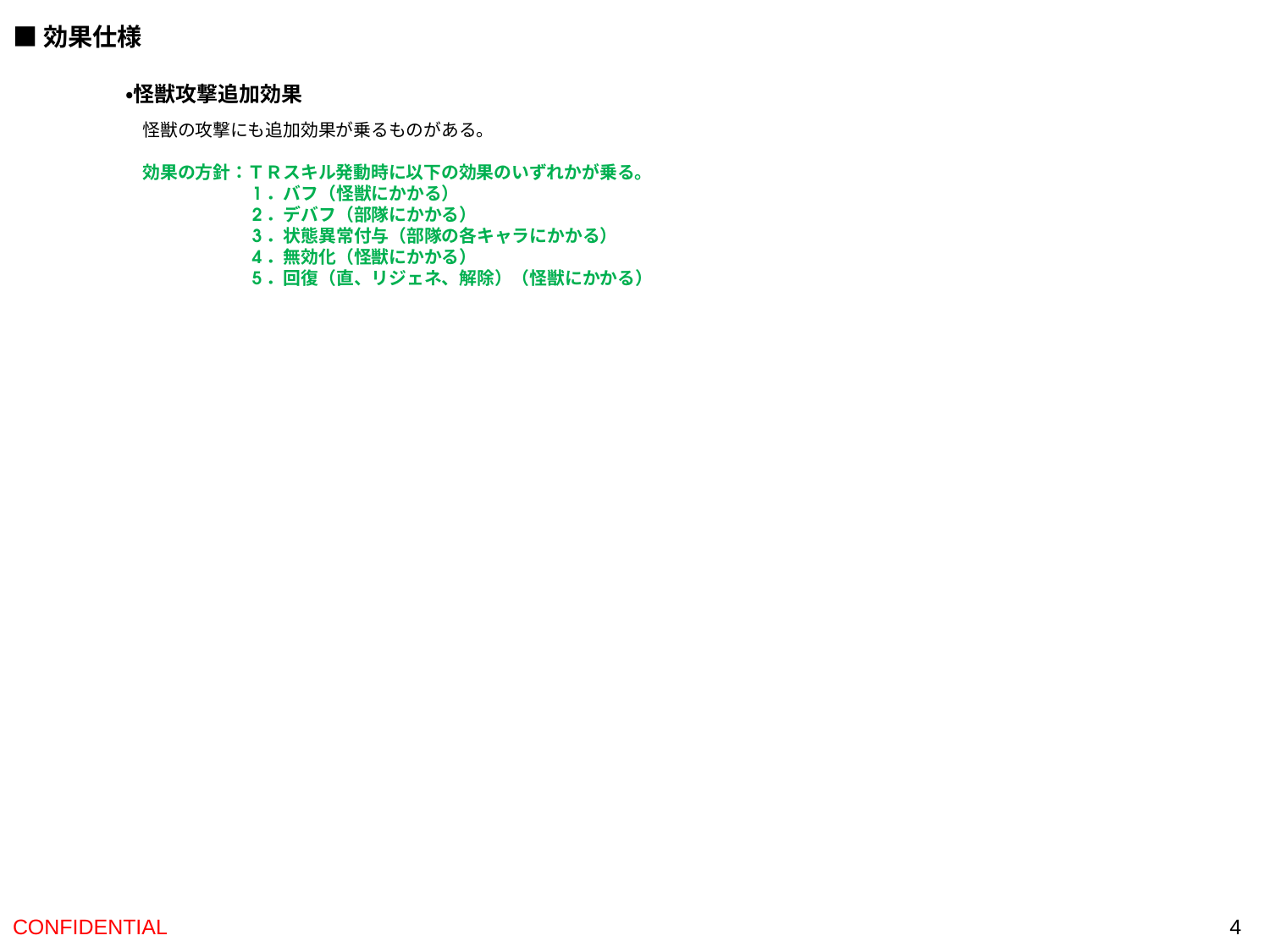

■効果仕様
・怪獣攻撃追加効果
怪獣の攻撃にも追加効果が乗るものがある。

効果の方針：ＴＲスキル発動時に以下の効果のいずれかが乗る。
　　　　　　1．バフ（怪獣にかかる）
　　　　　　2．デバフ（部隊にかかる）
　　　　　　3．状態異常付与（部隊の各キャラにかかる）
　　　　　　4．無効化（怪獣にかかる）
　　　　　　5．回復（直、リジェネ、解除）（怪獣にかかる）
4
CONFIDENTIAL